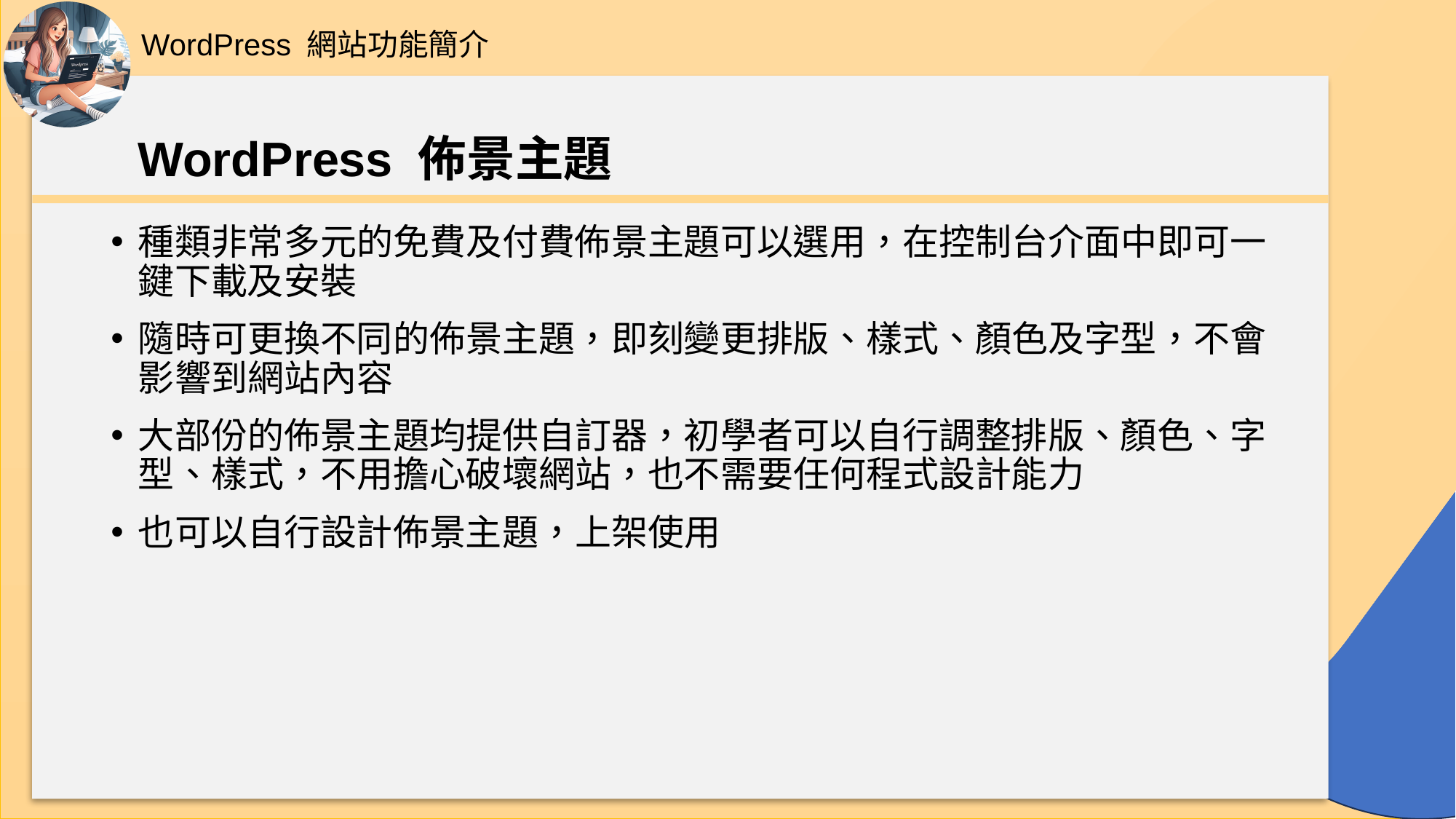

WordPress 網站功能簡介

# WordPress 佈景主題

種類非常多元的免費及付費佈景主題可以選用，在控制台介面中即可一鍵下載及安裝
隨時可更換不同的佈景主題，即刻變更排版、樣式、顏色及字型，不會影響到網站內容
大部份的佈景主題均提供自訂器，初學者可以自行調整排版、顏色、字型、樣式，不用擔心破壞網站，也不需要任何程式設計能力
也可以自行設計佈景主題，上架使用
44